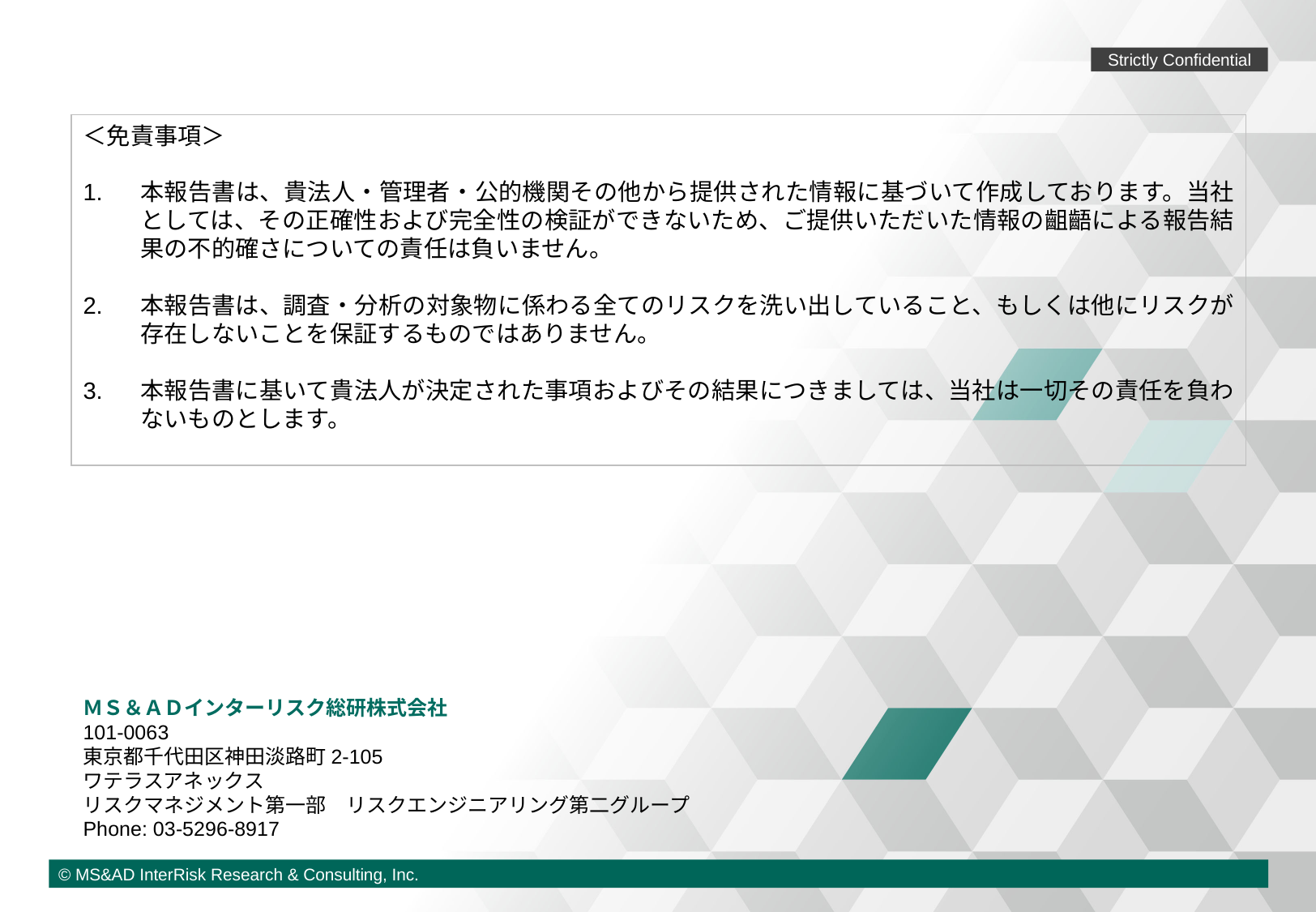

＜免責事項＞

本報告書は、貴法人・管理者・公的機関その他から提供された情報に基づいて作成しております。当社としては、その正確性および完全性の検証ができないため、ご提供いただいた情報の齟齬による報告結果の不的確さについての責任は負いません。

本報告書は、調査・分析の対象物に係わる全てのリスクを洗い出していること、もしくは他にリスクが存在しないことを保証するものではありません。

本報告書に基いて貴法人が決定された事項およびその結果につきましては、当社は一切その責任を負わないものとします。

ＭＳ＆ＡＤインターリスク総研株式会社
101-0063
東京都千代田区神田淡路町2-105
ワテラスアネックス
リスクマネジメント第一部　リスクエンジニアリング第二グループ
Phone: 03-5296-8917